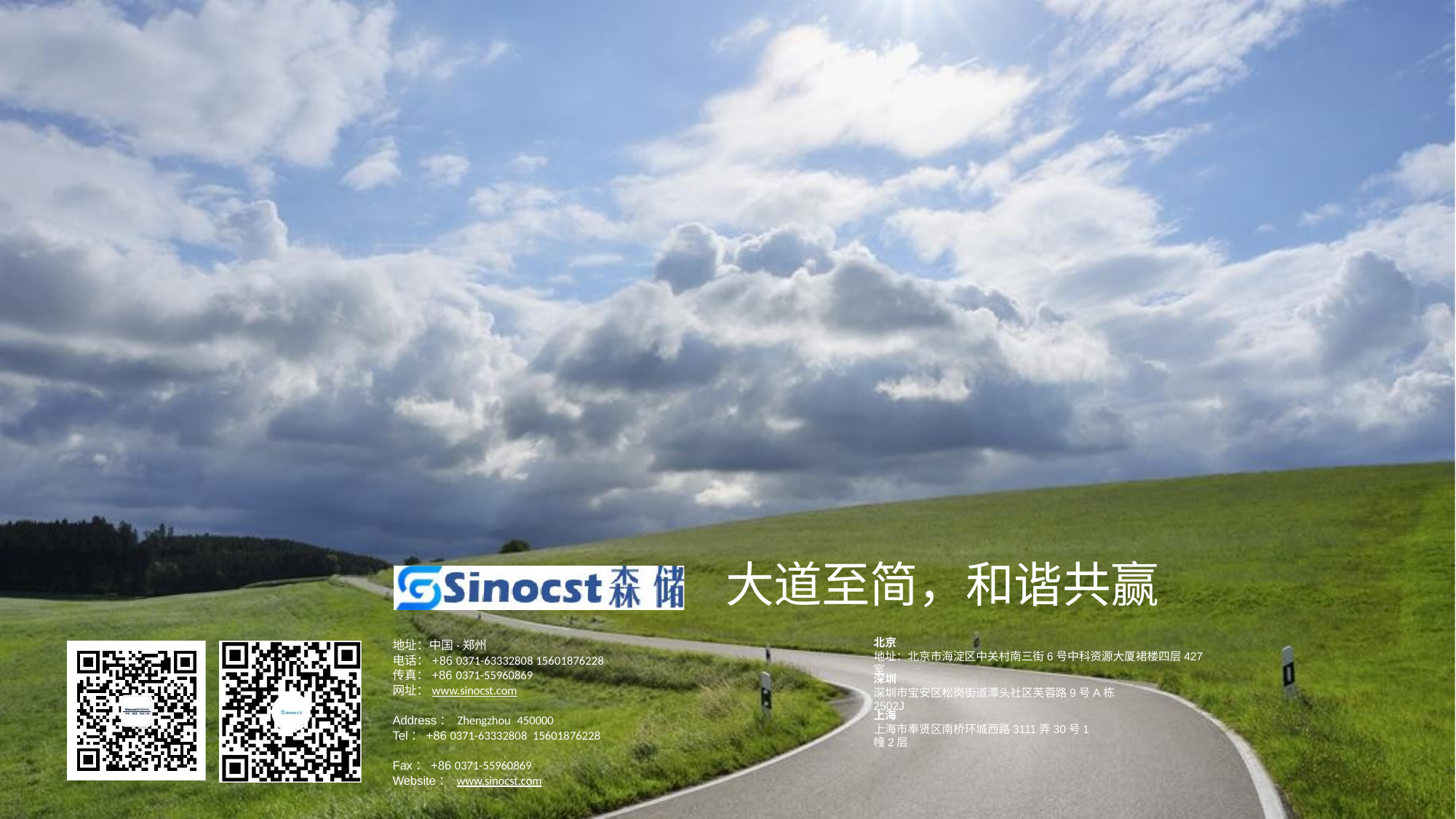

© 2016 ERP SE or an ERP affiliate company. All rights reserved.	Internal	28

大道至简，和谐共赢

北京
地址：北京市海淀区中关村南三街6号中科资源大厦裙楼四层427室
地址：中国·郑州
电话：+86 0371-63332808 15601876228
传真：+86 0371-55960869
网址：www.sinocst.com

深圳
深圳市宝安区松岗街道潭头社区芙蓉路9号A栋2502J
上海
上海市奉贤区南桥环城西路3111弄30号1幢2层
Address： Zhengzhou  450000
Tel：+86 0371-63332808  15601876228

Fax：+86 0371-55960869
Website： www.sinocst.com